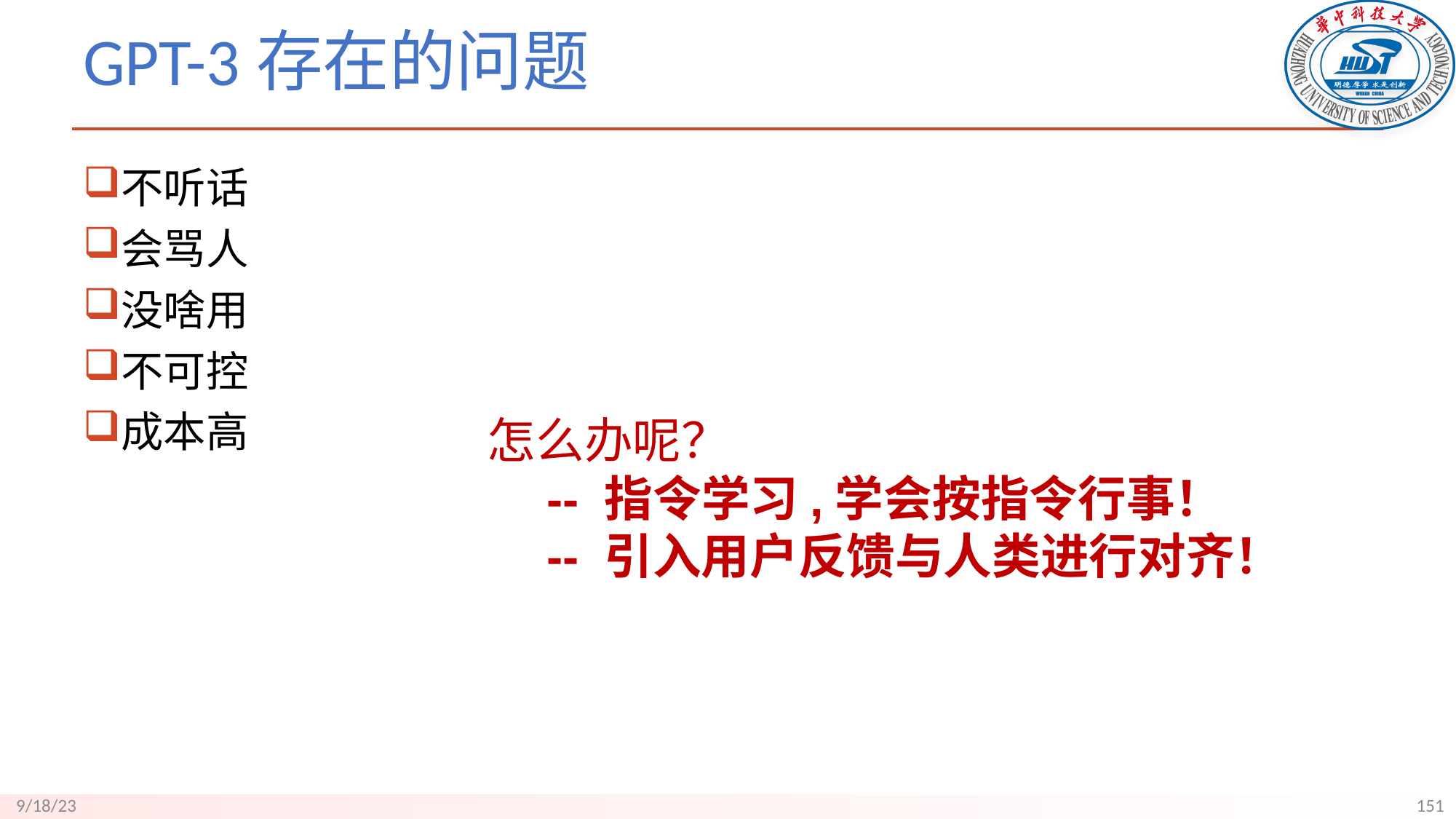

# GPT-3存在的问题
不听话
会骂人
没啥用
不可控
成本高

怎么办呢？
-- 指令学习,学会按指令行事！
-- 引入用户反馈与人类进行对齐！
151
9/18/23